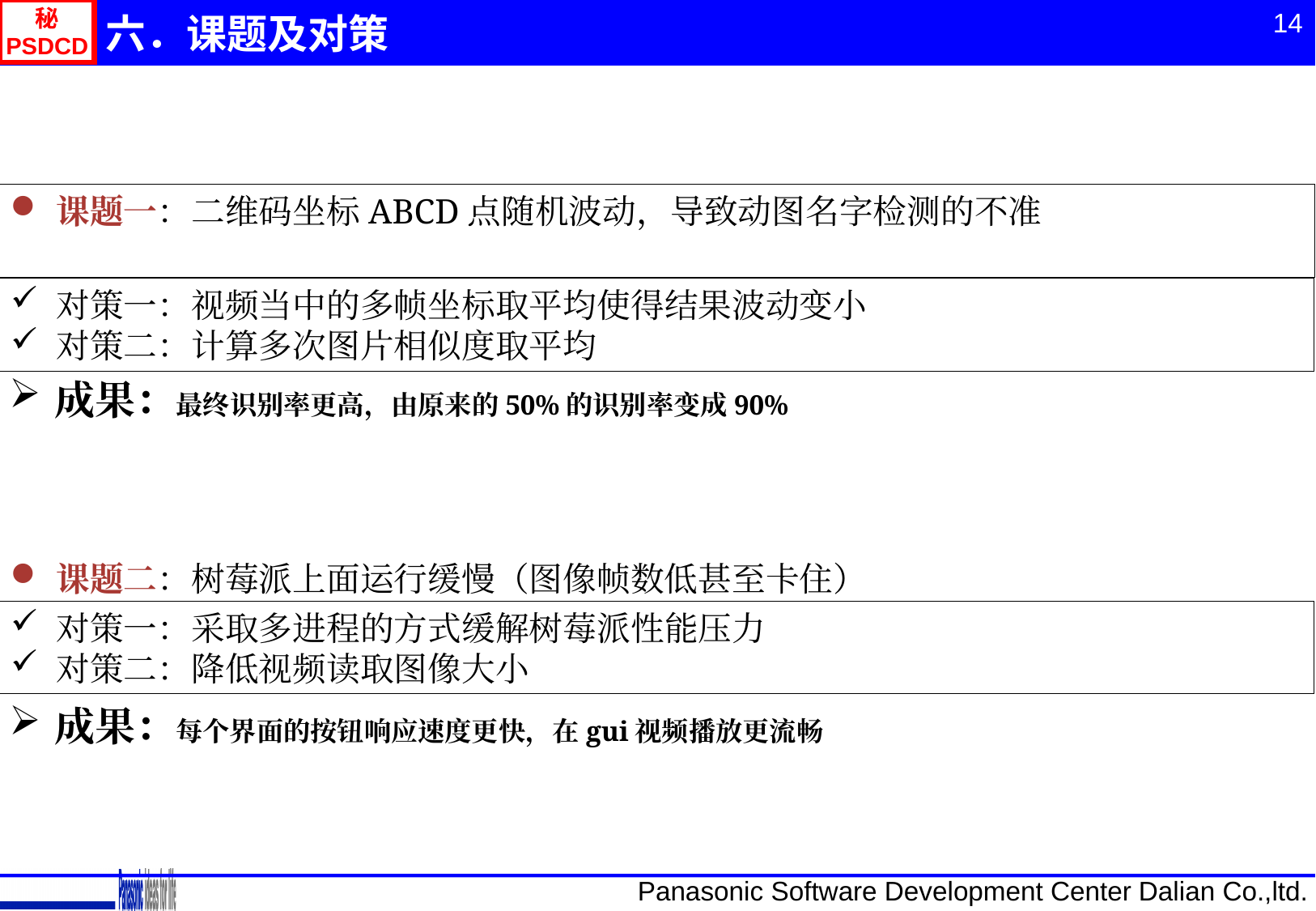

14
六．课题及对策
课题一：二维码坐标ABCD点随机波动，导致动图名字检测的不准

对策一：视频当中的多帧坐标取平均使得结果波动变小
对策二：计算多次图片相似度取平均
成果：最终识别率更高，由原来的50%的识别率变成90%
课题二：树莓派上面运行缓慢（图像帧数低甚至卡住）
对策一：采取多进程的方式缓解树莓派性能压力
对策二：降低视频读取图像大小
成果：每个界面的按钮响应速度更快，在gui视频播放更流畅